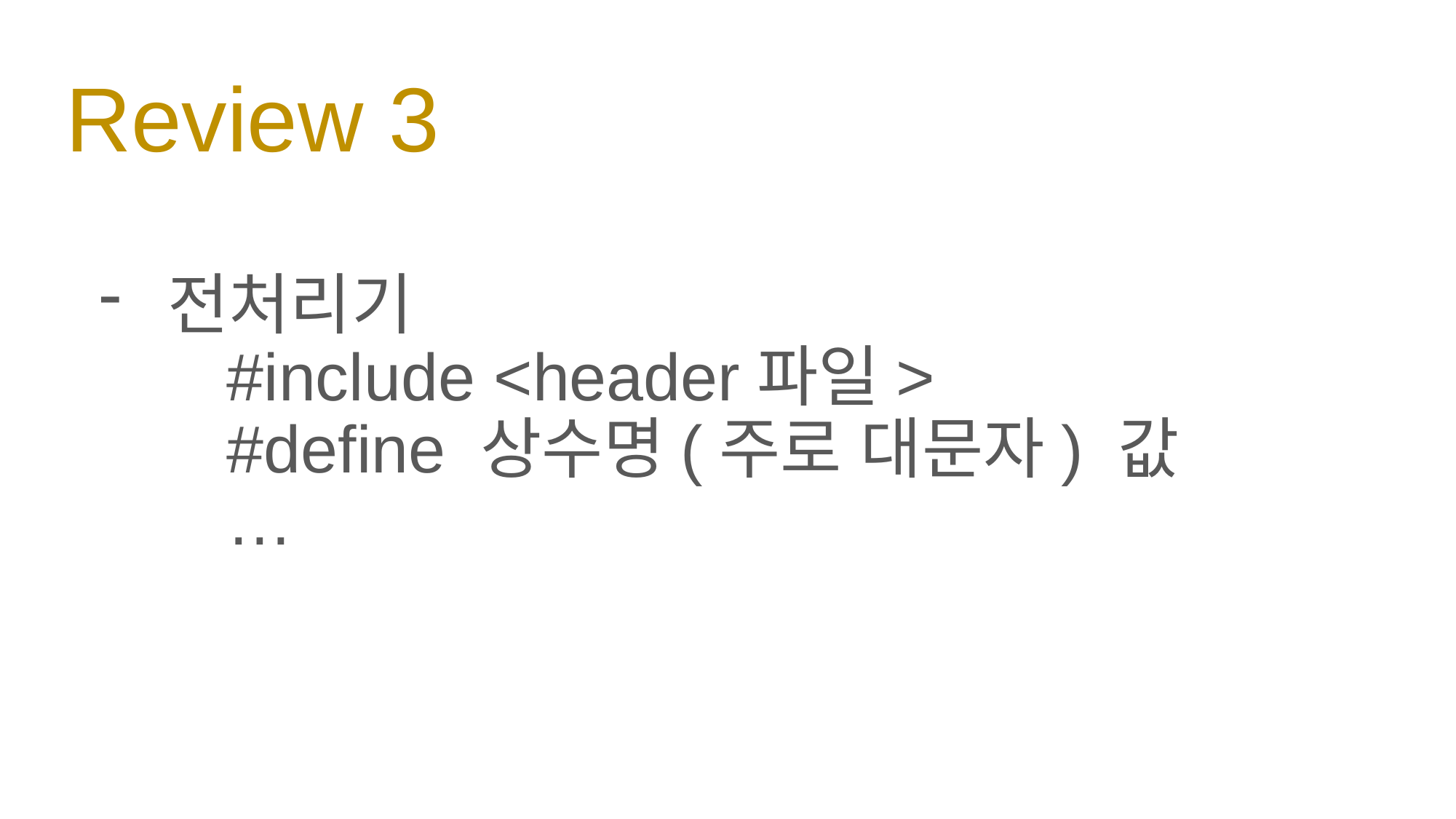

# Review 3
전처리기
	 #include <header파일>
	 #define 상수명(주로 대문자) 값
	 …